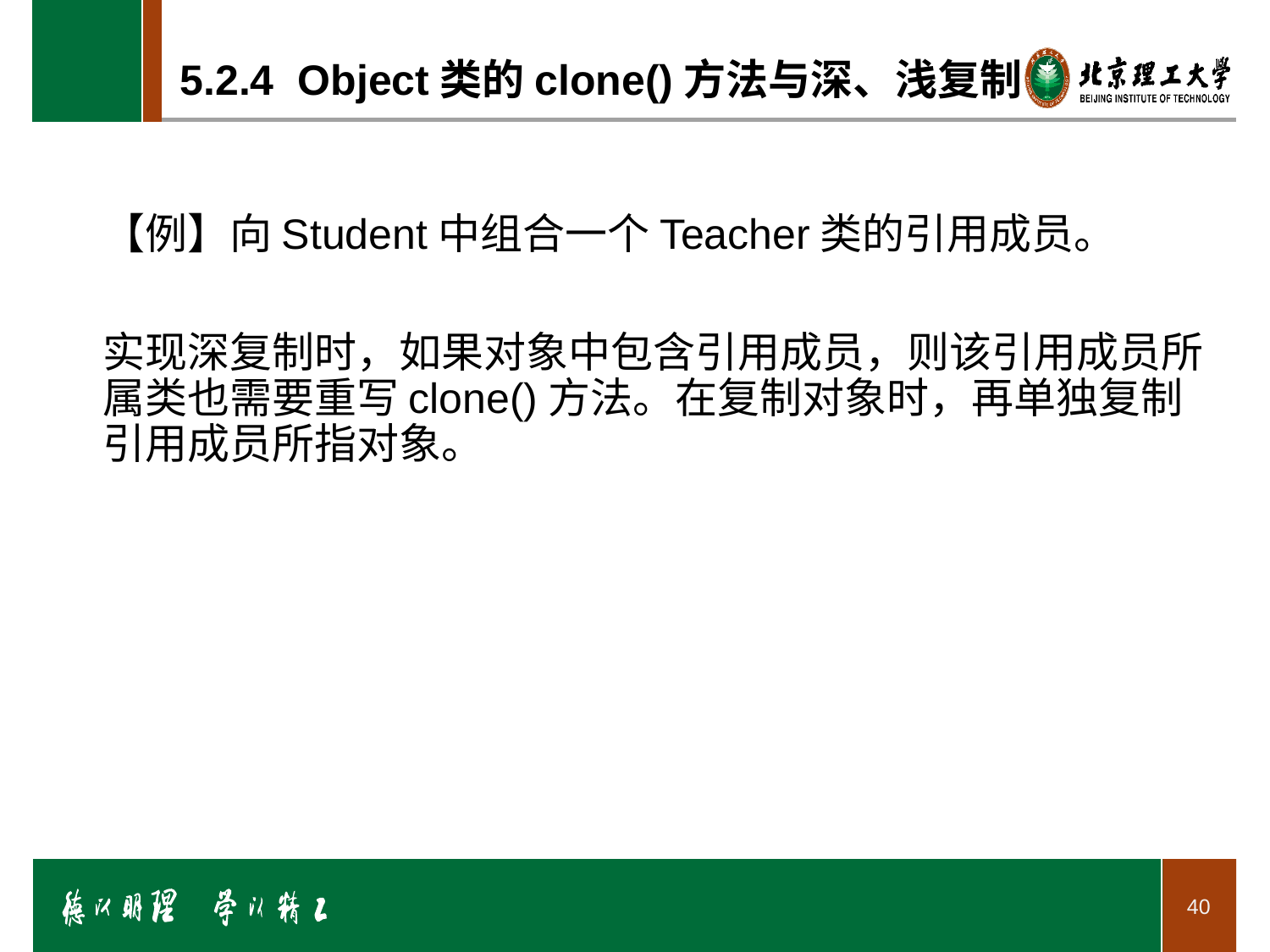

# 5.2.4  Object类的clone()方法与深、浅复制
【例】向Student中组合一个Teacher类的引用成员。

实现深复制时，如果对象中包含引用成员，则该引用成员所属类也需要重写clone()方法。在复制对象时，再单独复制引用成员所指对象。